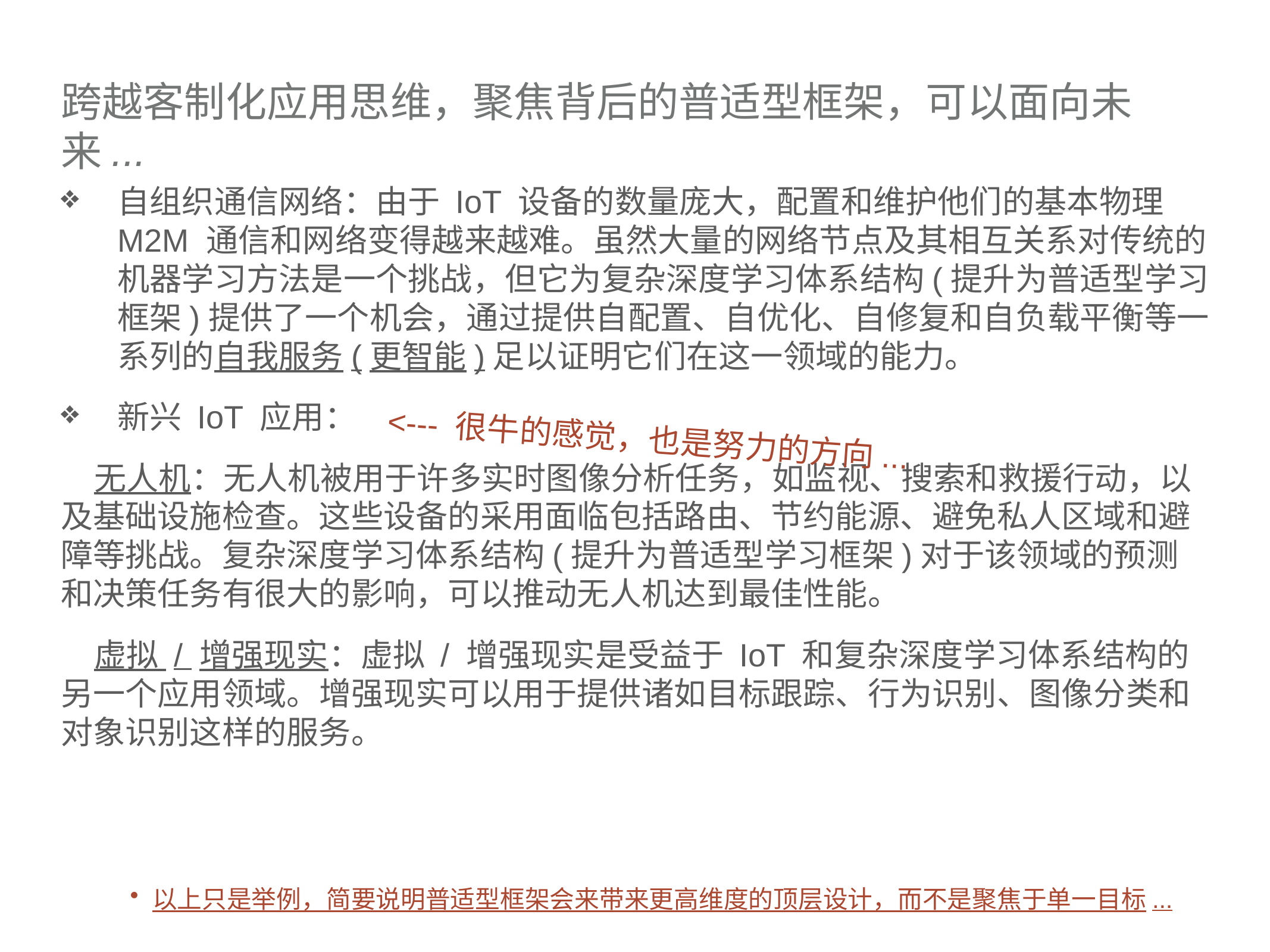

# 跨越客制化应用思维，聚焦背后的普适型框架，可以面向未来...

自组织通信网络：由于 IoT 设备的数量庞大，配置和维护他们的基本物理 M2M 通信和网络变得越来越难。虽然大量的网络节点及其相互关系对传统的机器学习方法是一个挑战，但它为复杂深度学习体系结构(提升为普适型学习框架)提供了一个机会，通过提供自配置、自优化、自修复和自负载平衡等一系列的自我服务(更智能)足以证明它们在这一领域的能力。
新兴 IoT 应用：
无人机：无人机被用于许多实时图像分析任务，如监视、搜索和救援行动，以及基础设施检查。这些设备的采用面临包括路由、节约能源、避免私人区域和避障等挑战。复杂深度学习体系结构(提升为普适型学习框架)对于该领域的预测和决策任务有很大的影响，可以推动无人机达到最佳性能。
虚拟 / 增强现实：虚拟 / 增强现实是受益于 IoT 和复杂深度学习体系结构的另一个应用领域。增强现实可以用于提供诸如目标跟踪、行为识别、图像分类和对象识别这样的服务。
<--- 很牛的感觉，也是努力的方向...
以上只是举例，简要说明普适型框架会来带来更高维度的顶层设计，而不是聚焦于单一目标...